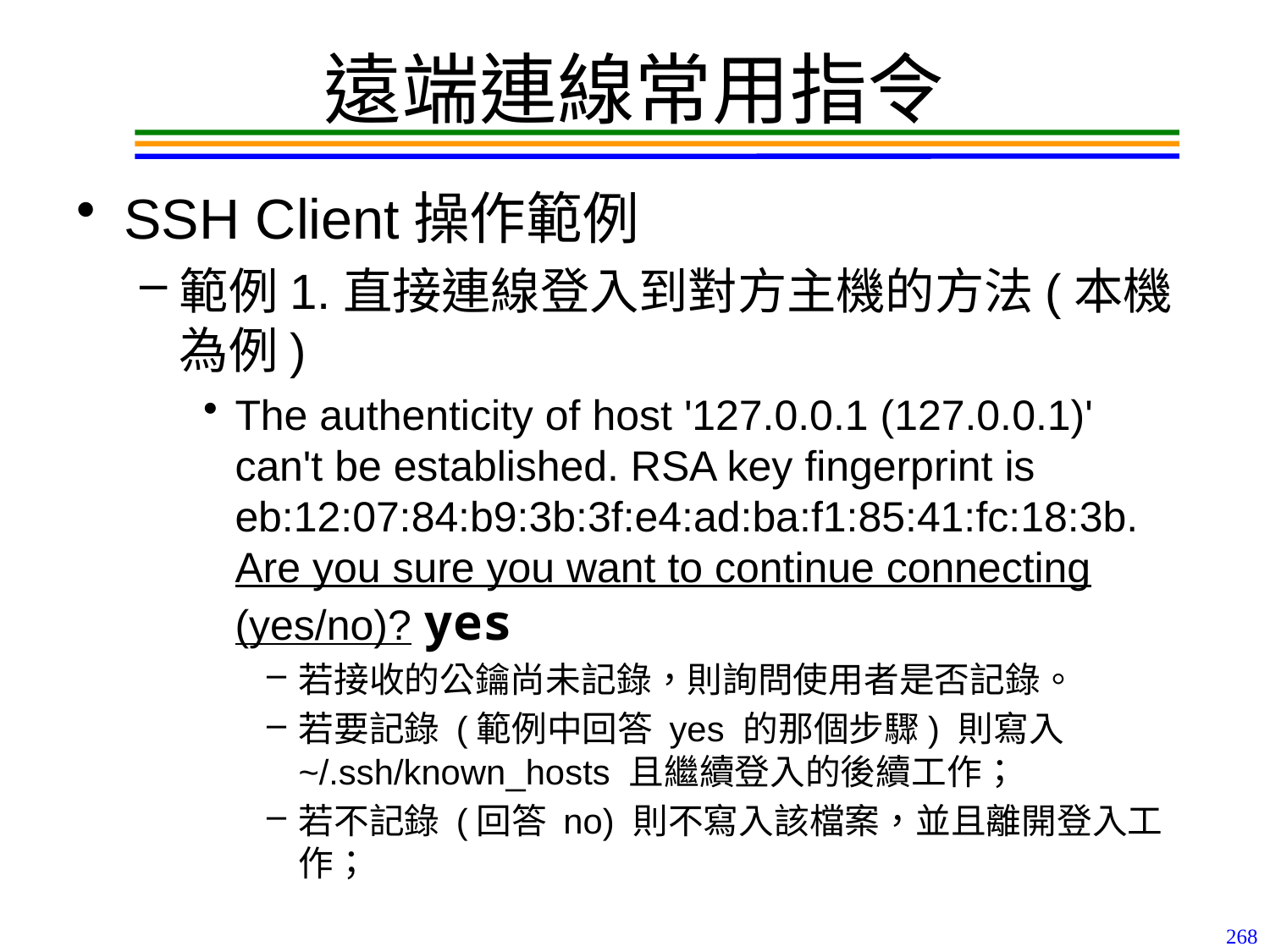

# 遠端連線常用指令
SSH Client操作範例
範例1.直接連線登入到對方主機的方法(本機為例)
The authenticity of host '127.0.0.1 (127.0.0.1)' can't be established. RSA key fingerprint is eb:12:07:84:b9:3b:3f:e4:ad:ba:f1:85:41:fc:18:3b. Are you sure you want to continue connecting (yes/no)? yes
若接收的公鑰尚未記錄，則詢問使用者是否記錄。
若要記錄 (範例中回答 yes 的那個步驟) 則寫入 ~/.ssh/known_hosts 且繼續登入的後續工作；
若不記錄 (回答 no) 則不寫入該檔案，並且離開登入工作；
268